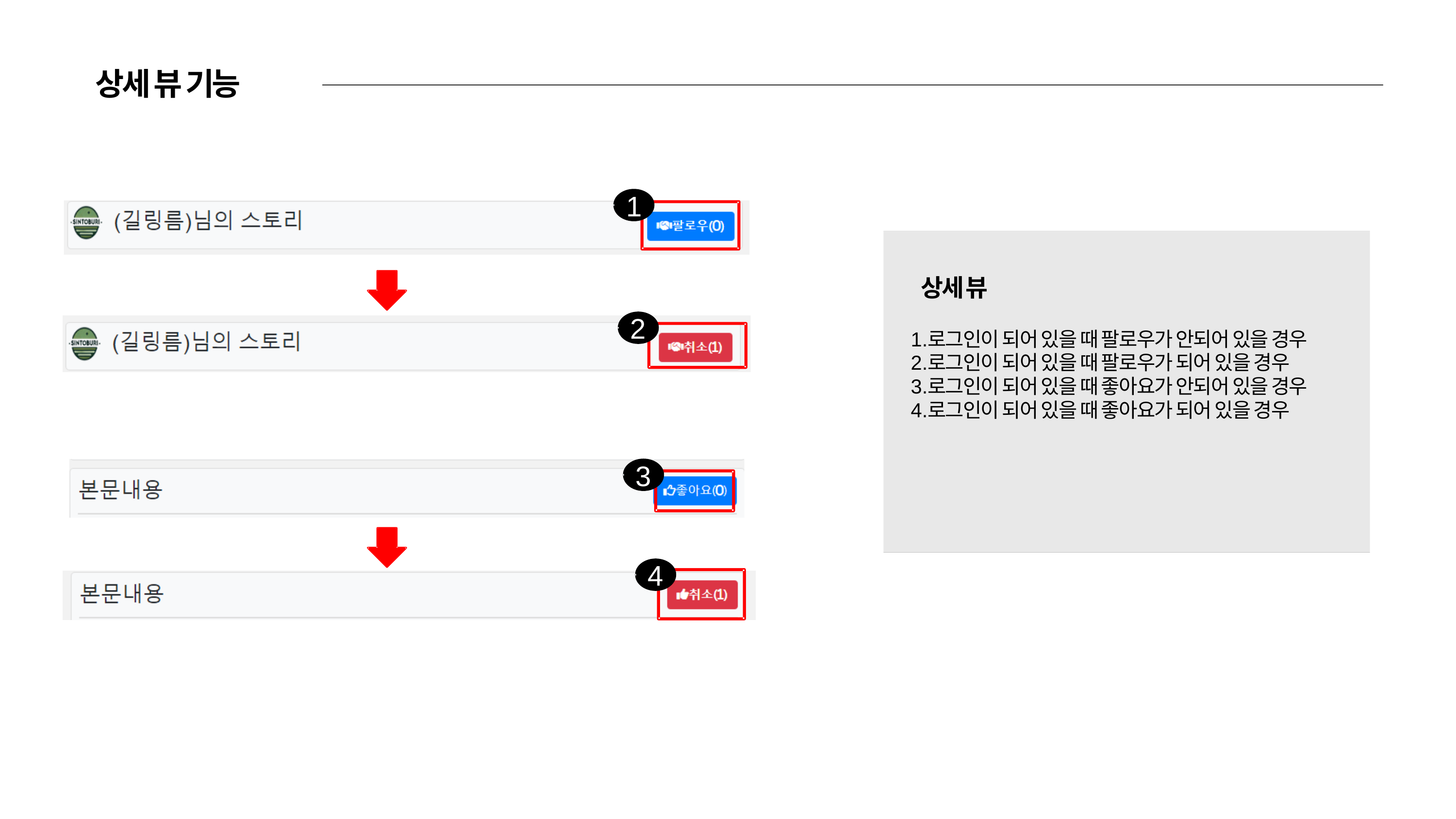

상세 뷰 기능

1

상세 뷰

2

로그인이 되어 있을 때 팔로우가 안되어 있을 경우
로그인이 되어 있을 때 팔로우가 되어 있을 경우
로그인이 되어 있을 때 좋아요가 안되어 있을 경우
로그인이 되어 있을 때 좋아요가 되어 있을 경우

3

4